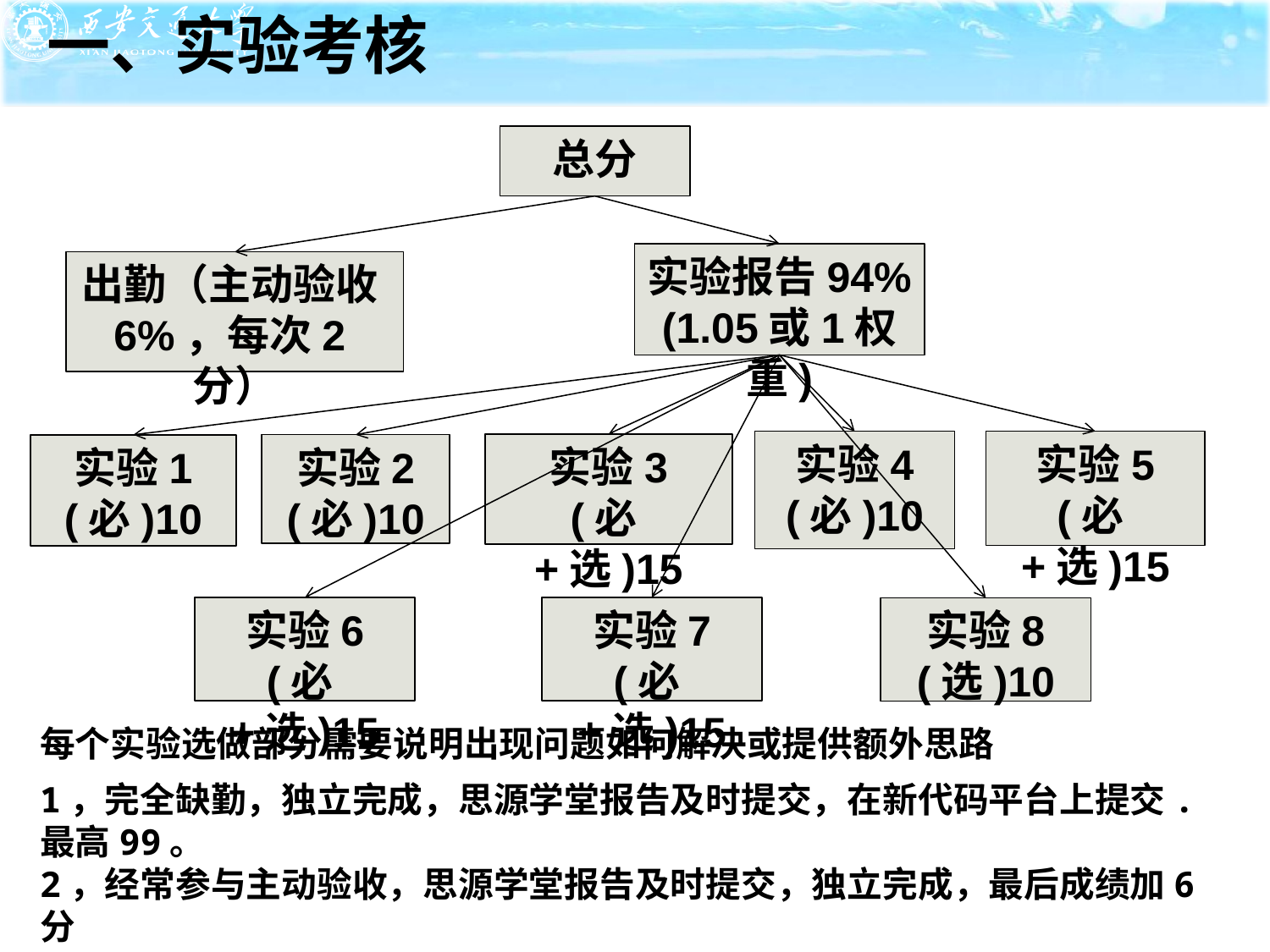

一、实验考核
总分
实验报告94%
(1.05或1权重)

出勤（主动验收6%，每次2分）
实验4
(必)10

实验5
(必+选)15
实验3
(必+选)15
实验1 (必)10

实验2
(必)10

实验6
(必+选)15
实验7
(必+选)15
实验8
(选)10
每个实验选做部分需要说明出现问题如何解决或提供额外思路
1，完全缺勤，独立完成，思源学堂报告及时提交，在新代码平台上提交.最高99。
2，经常参与主动验收，思源学堂报告及时提交，独立完成，最后成绩加6分